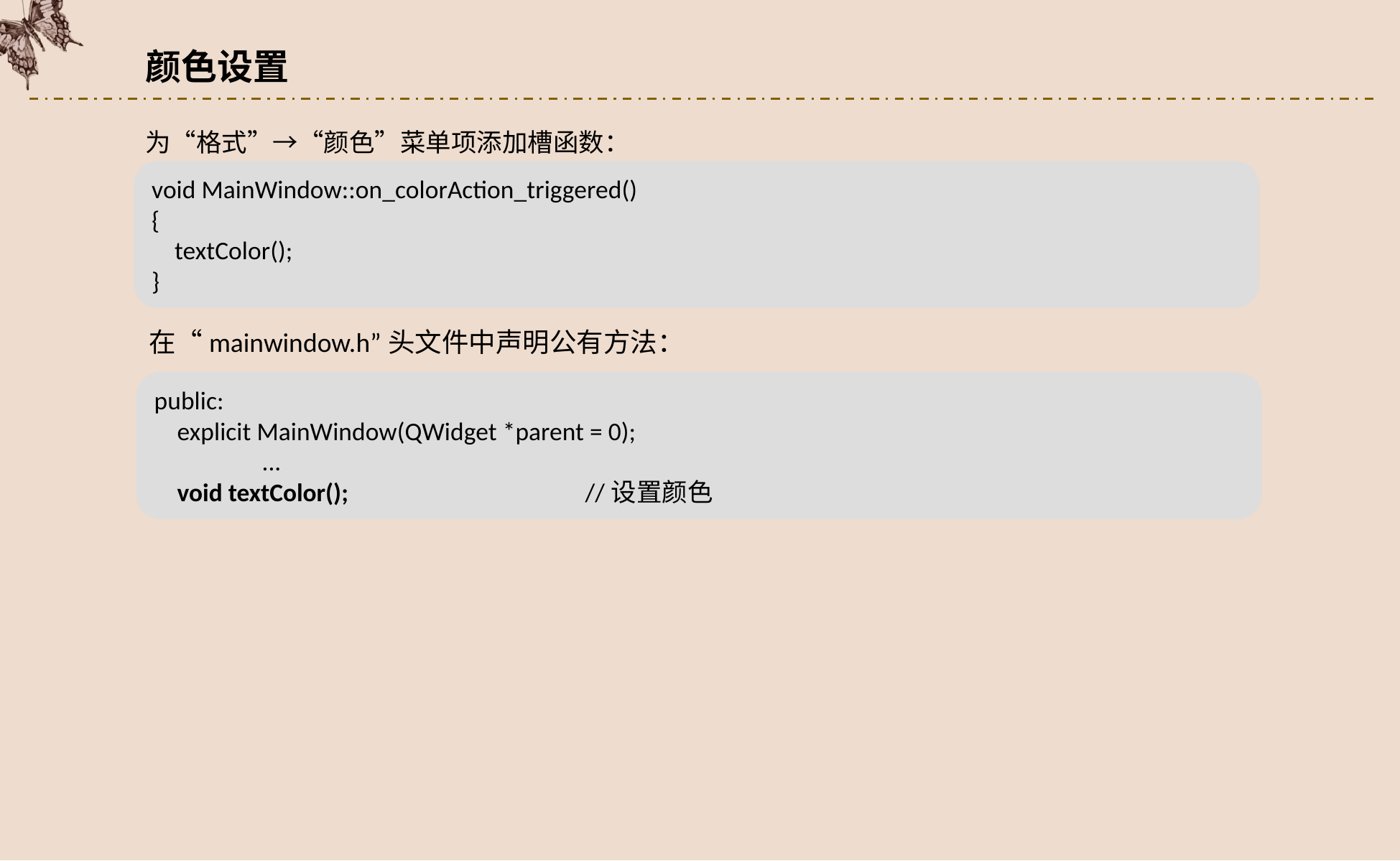

颜色设置
为“格式”→“颜色”菜单项添加槽函数：
void MainWindow::on_colorAction_triggered()
{
    textColor();
}
在“mainwindow.h”头文件中声明公有方法：
public:
    explicit MainWindow(QWidget *parent = 0);
	...
    void textColor();			//设置颜色